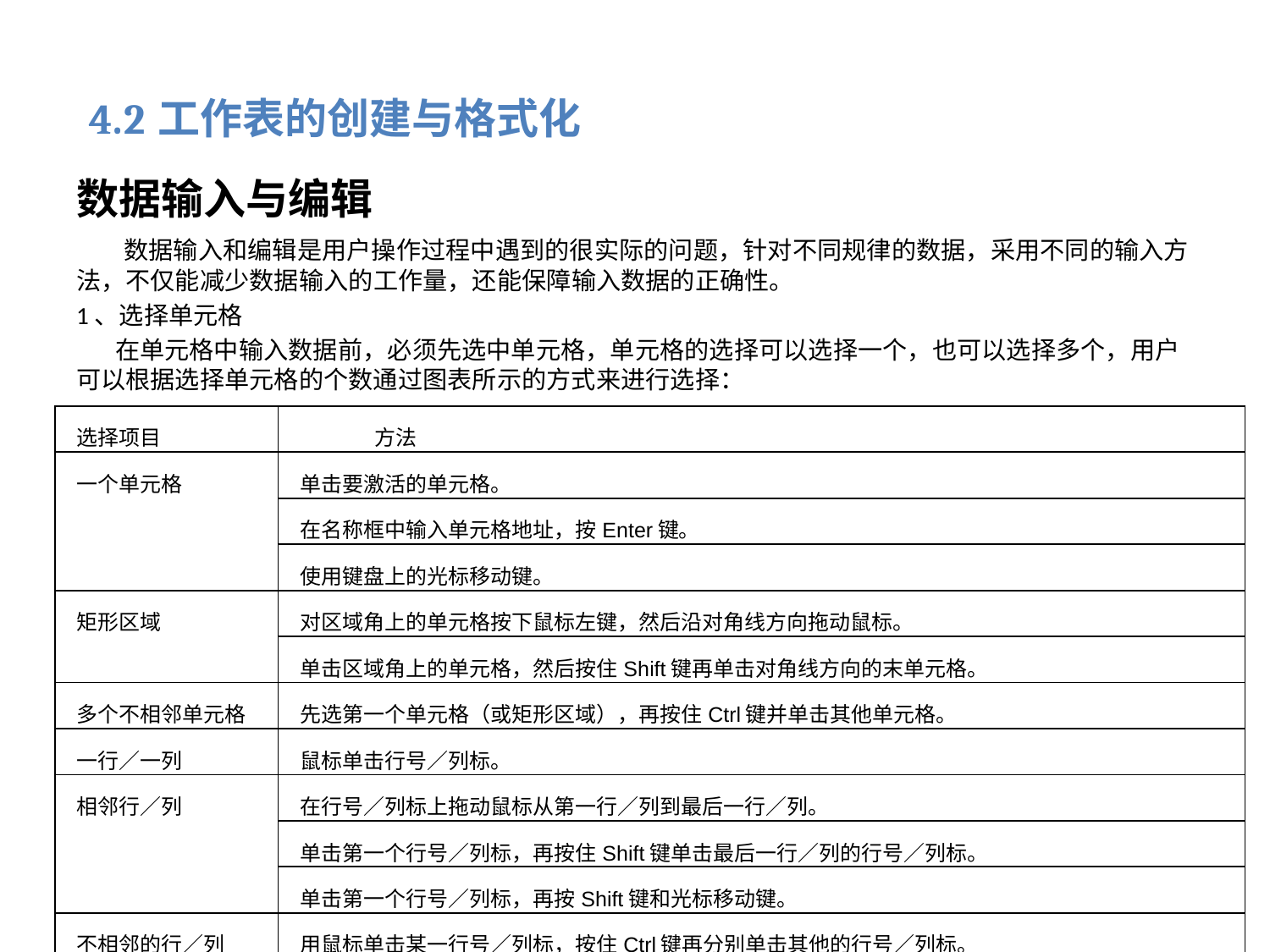

# 4.2工作表的创建与格式化
数据输入与编辑
      数据输入和编辑是用户操作过程中遇到的很实际的问题，针对不同规律的数据，采用不同的输入方法，不仅能减少数据输入的工作量，还能保障输入数据的正确性。
1、选择单元格
      在单元格中输入数据前，必须先选中单元格，单元格的选择可以选择一个，也可以选择多个，用户可以根据选择单元格的个数通过图表所示的方式来进行选择：

| 选择项目 | 方法 |
| --- | --- |
| 一个单元格 | 单击要激活的单元格。 |
|  | 在名称框中输入单元格地址，按Enter键。 |
|  | 使用键盘上的光标移动键。 |
| 矩形区域 | 对区域角上的单元格按下鼠标左键，然后沿对角线方向拖动鼠标。 |
|  | 单击区域角上的单元格，然后按住Shift键再单击对角线方向的末单元格。 |
| 多个不相邻单元格 | 先选第一个单元格（或矩形区域），再按住Ctrl键并单击其他单元格。 |
| 一行／一列 | 鼠标单击行号／列标。 |
| 相邻行／列 | 在行号／列标上拖动鼠标从第一行／列到最后一行／列。 |
|  | 单击第一个行号／列标，再按住Shift键单击最后一行／列的行号／列标。 |
|  | 单击第一个行号／列标，再按Shift键和光标移动键。 |
| 不相邻的行／列 | 用鼠标单击某一行号／列标，按住Ctrl键再分别单击其他的行号／列标。 |
| 全部单元格 | 单击行号和列标交汇处的按钮。 |